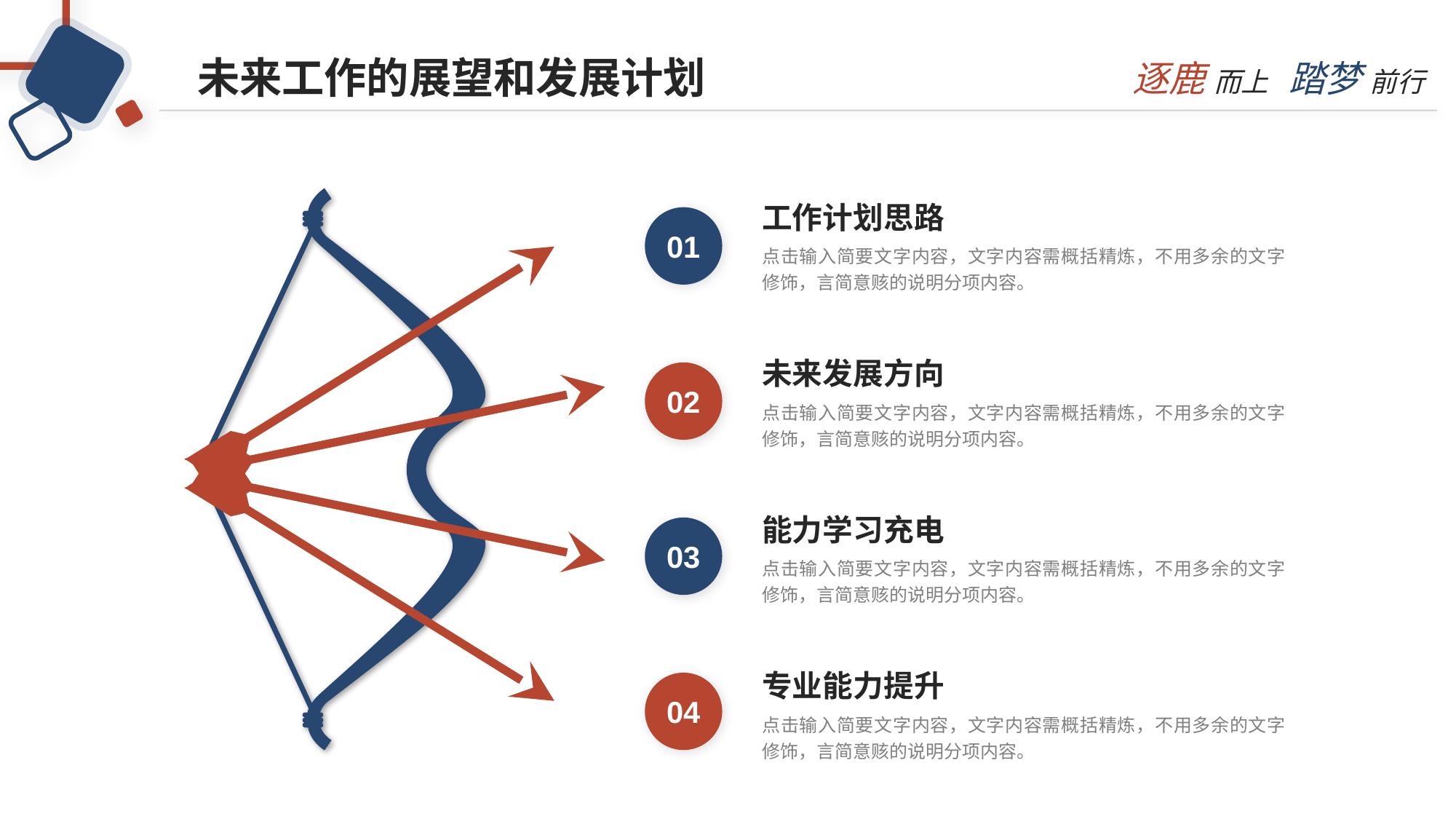

未来工作的展望和发展计划

工作计划思路
01
点击输入简要文字内容，文字内容需概括精炼，不用多余的文字修饰，言简意赅的说明分项内容。

未来发展方向
02
点击输入简要文字内容，文字内容需概括精炼，不用多余的文字修饰，言简意赅的说明分项内容。

能力学习充电
03
点击输入简要文字内容，文字内容需概括精炼，不用多余的文字修饰，言简意赅的说明分项内容。

专业能力提升
04
点击输入简要文字内容，文字内容需概括精炼，不用多余的文字修饰，言简意赅的说明分项内容。